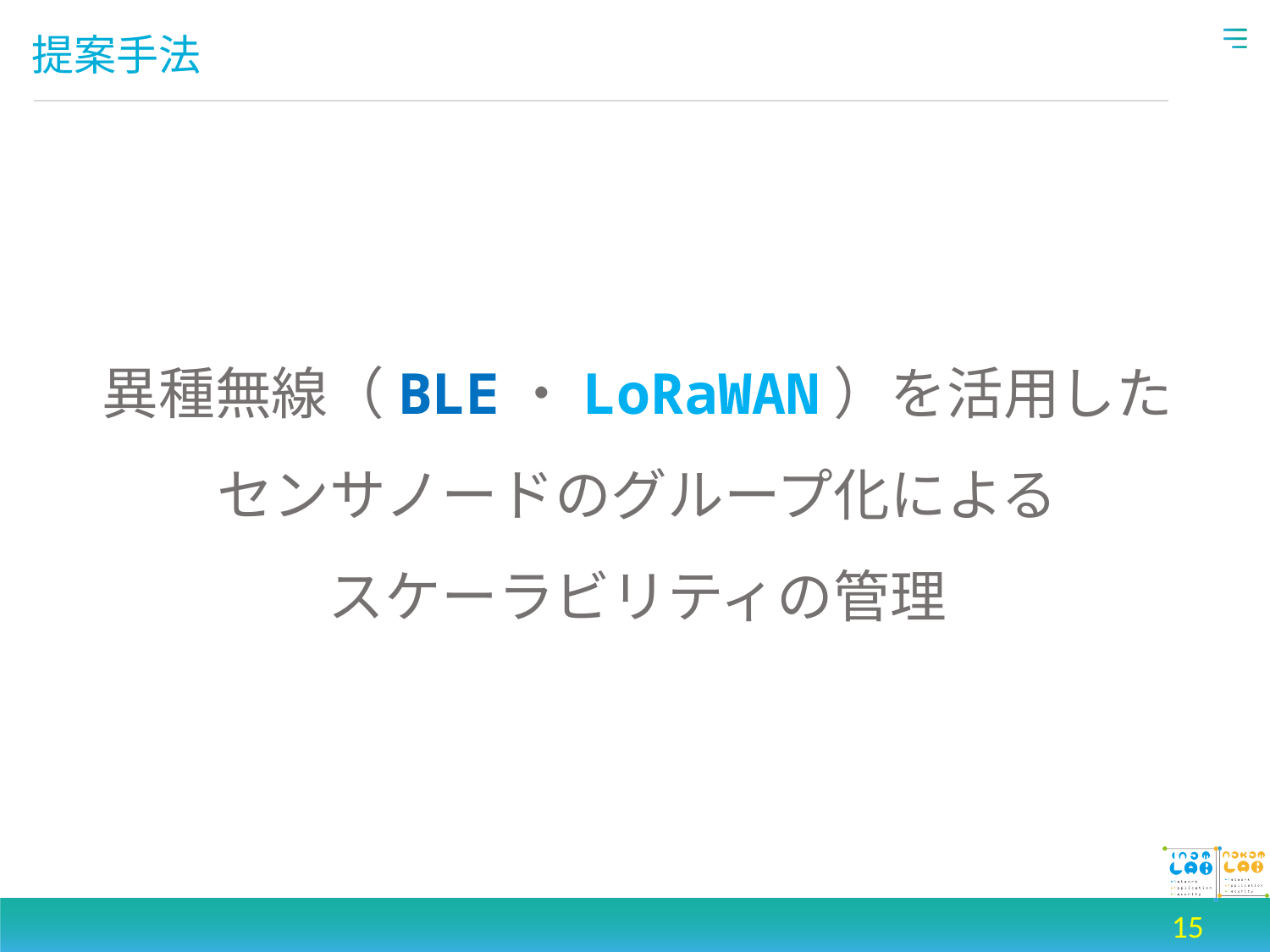

# 提案手法
異種無線（BLE・LoRaWAN）を活用した
センサノードのグループ化による
スケーラビリティの管理